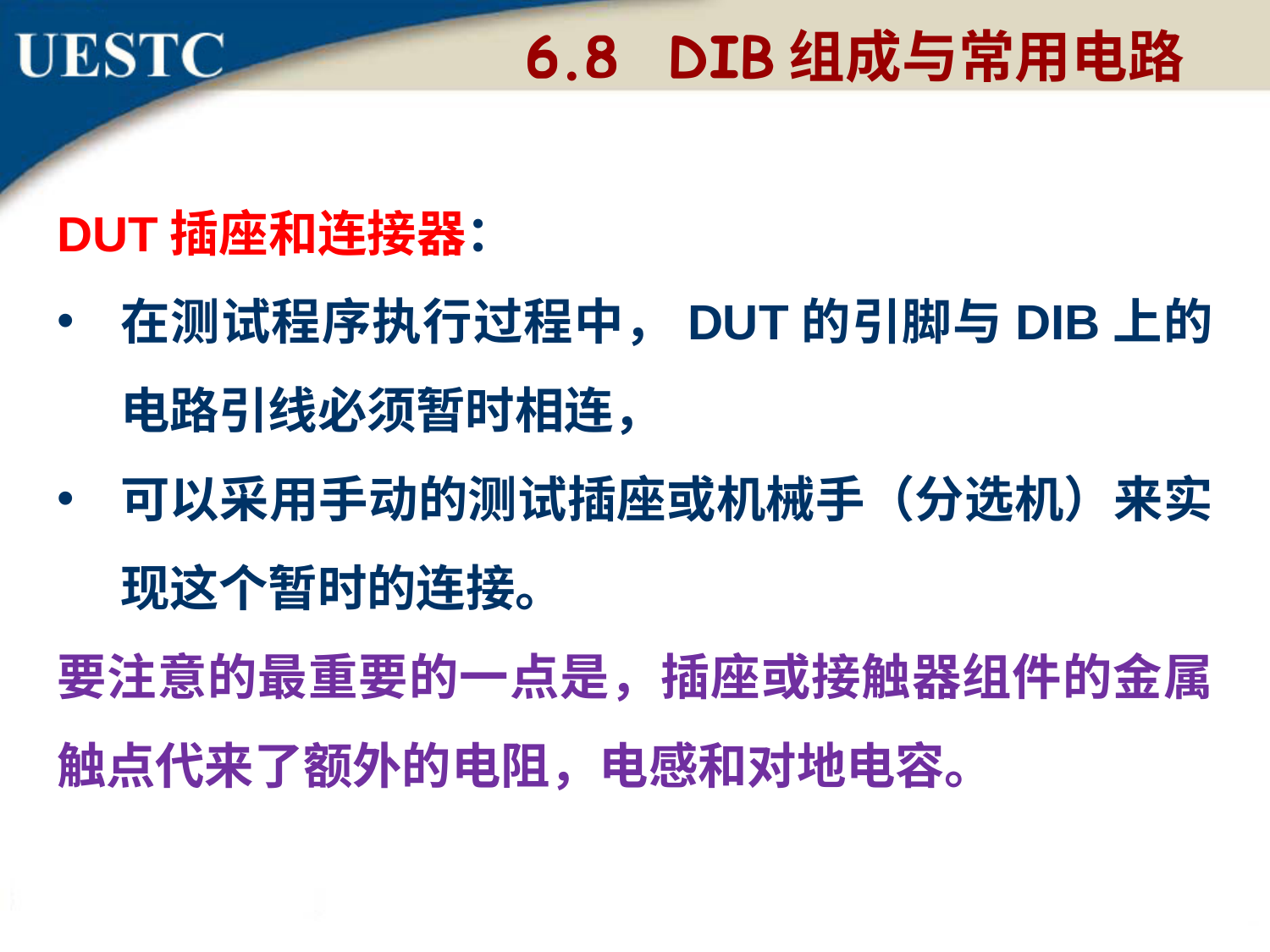

6.8  DIB组成与常用电路
DUT插座和连接器：
在测试程序执行过程中，DUT的引脚与DIB上的电路引线必须暂时相连，
可以采用手动的测试插座或机械手（分选机）来实现这个暂时的连接。
要注意的最重要的一点是，插座或接触器组件的金属触点代来了额外的电阻，电感和对地电容。